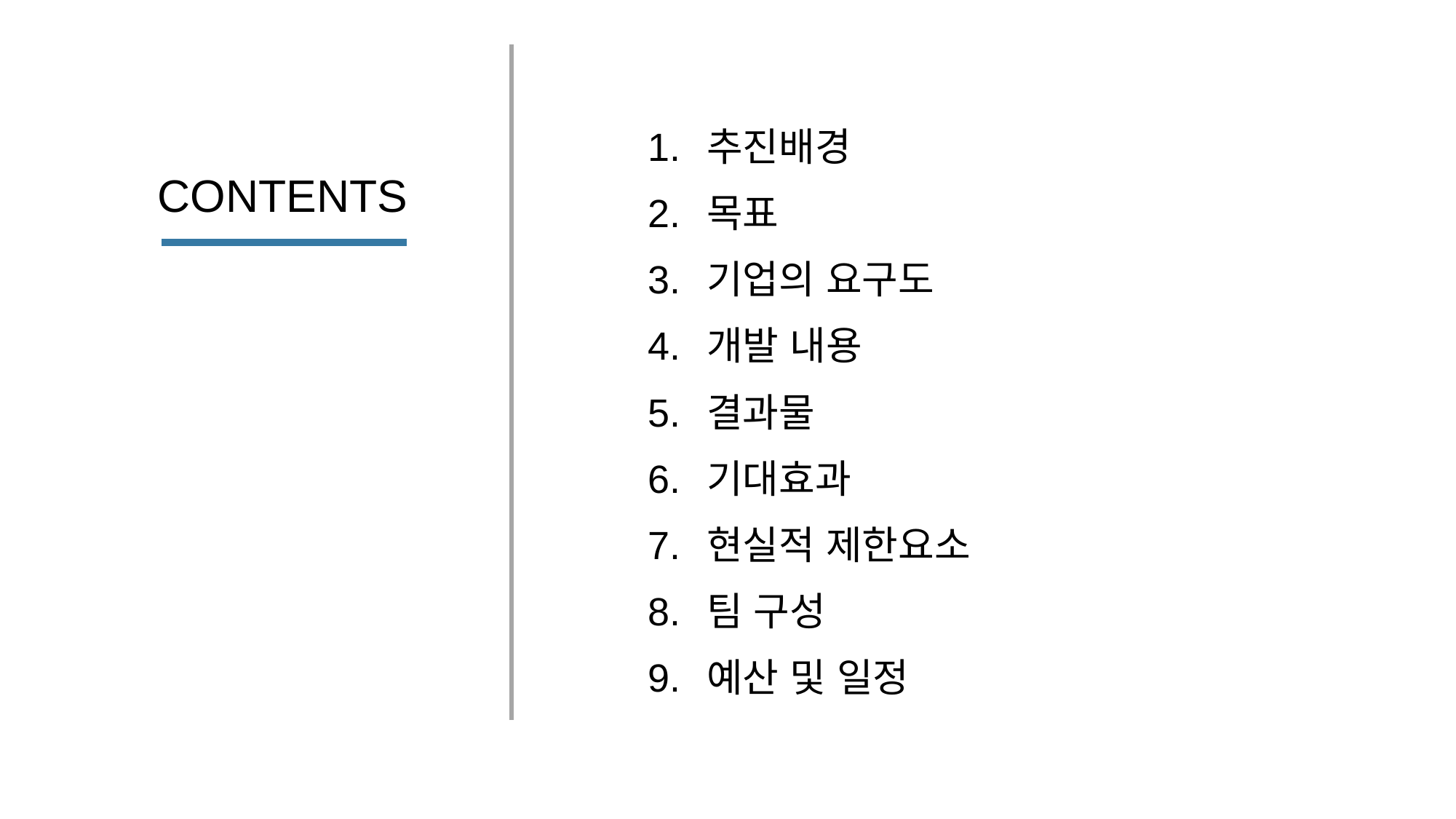

추진배경
목표
기업의 요구도
개발 내용
결과물
기대효과
현실적 제한요소
팀 구성
예산 및 일정

# CONTENTS